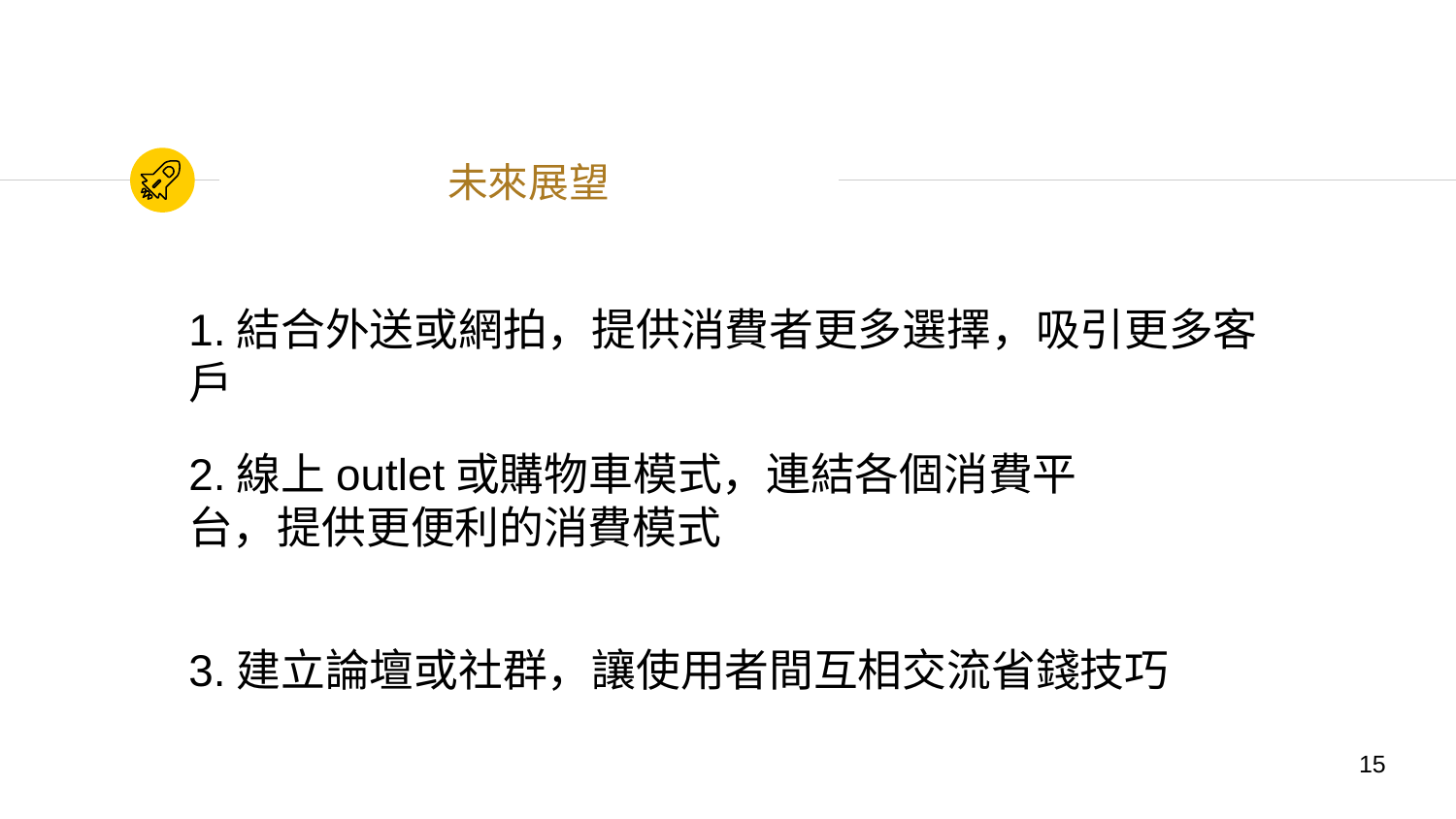

# 未來展望

1.結合外送或網拍，提供消費者更多選擇，吸引更多客戶
2.線上outlet或購物車模式，連結各個消費平台，提供更便利的消費模式
3.建立論壇或社群，讓使用者間互相交流省錢技巧
15